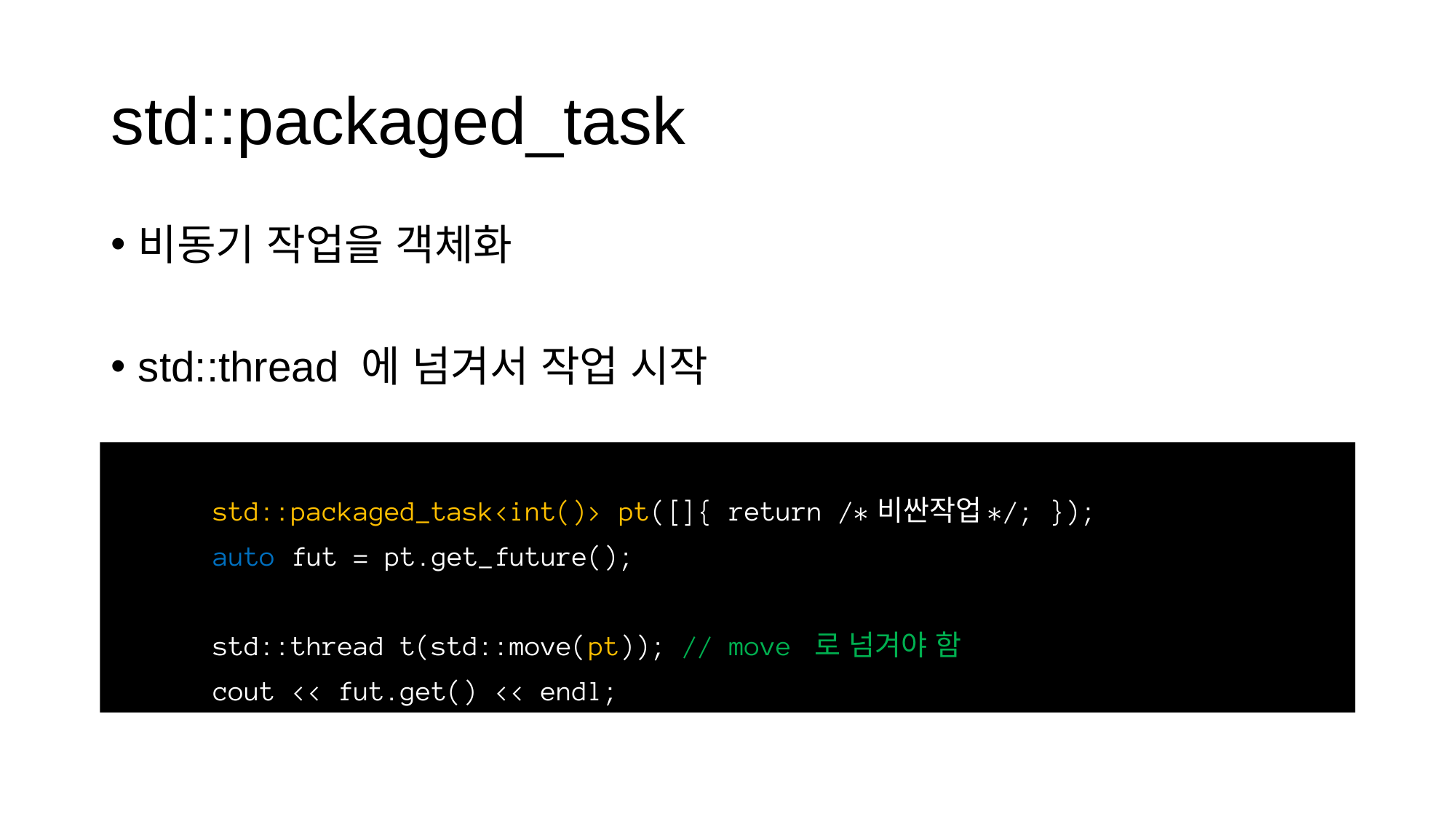

# std::packaged_task
비동기 작업을 객체화

std::thread 에 넘겨서 작업 시작

	std::packaged_task<int()> pt([]{ return /*비싼작업*/; });
	auto fut = pt.get_future();

	std::thread t(std::move(pt)); // move 로 넘겨야 함
	cout << fut.get() << endl;